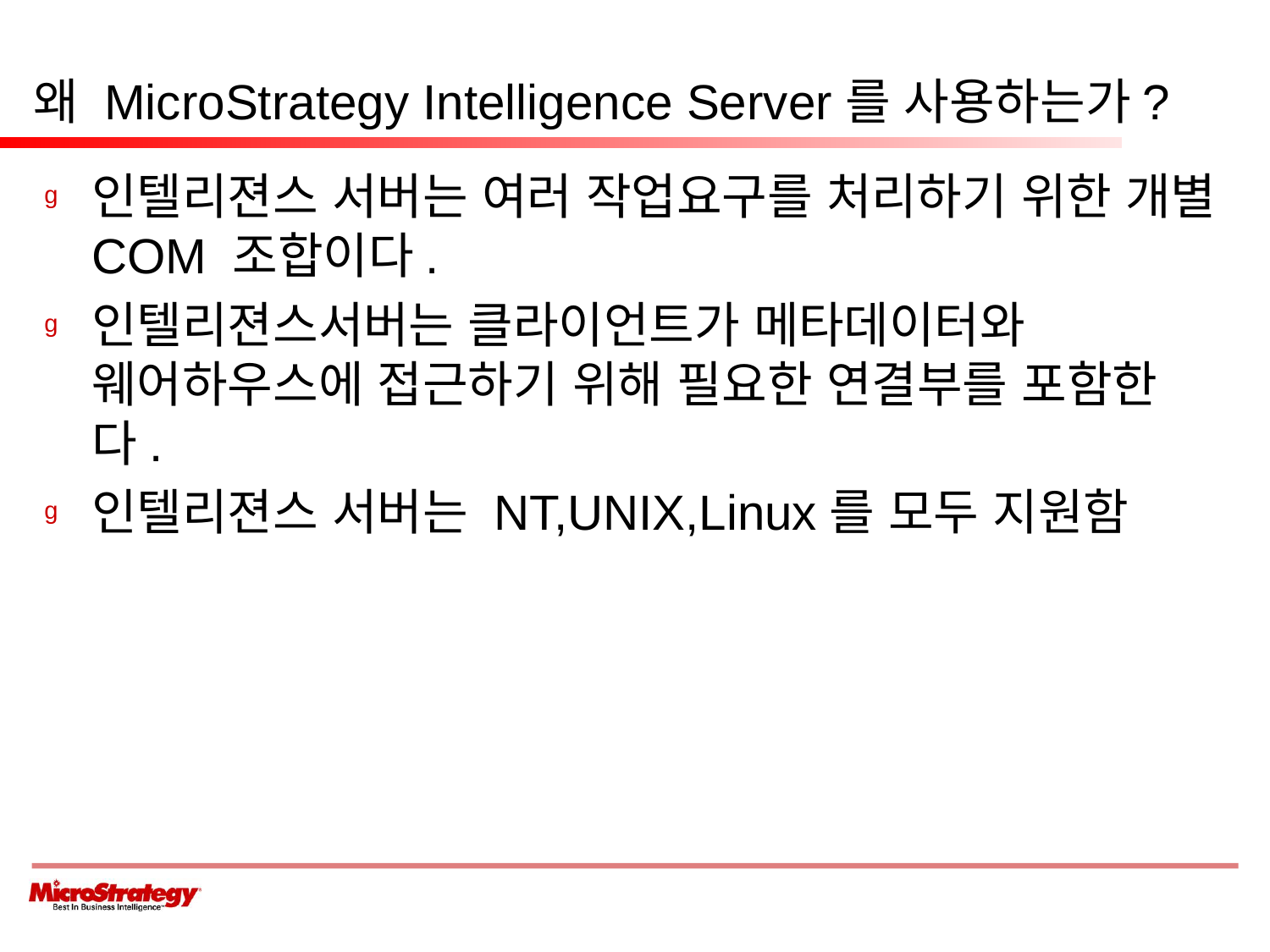

# 왜 MicroStrategy Intelligence Server를 사용하는가?
인텔리젼스 서버는 여러 작업요구를 처리하기 위한 개별 COM 조합이다.
인텔리젼스서버는 클라이언트가 메타데이터와 웨어하우스에 접근하기 위해 필요한 연결부를 포함한다.
인텔리젼스 서버는 NT,UNIX,Linux를 모두 지원함